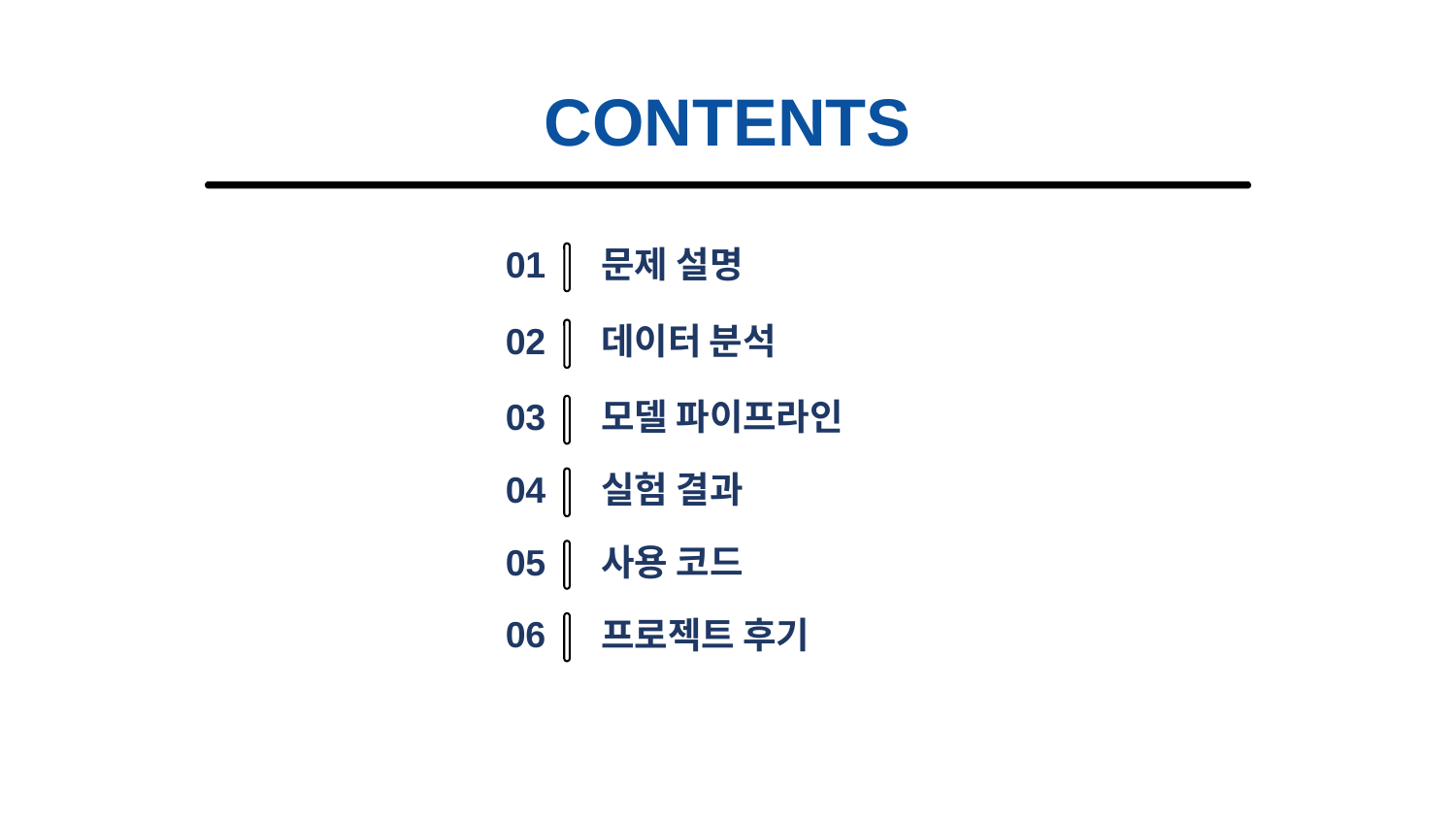

01
문제 설명

02
데이터 분석

03
모델 파이프라인

04
실험 결과

05
사용 코드

06
프로젝트 후기